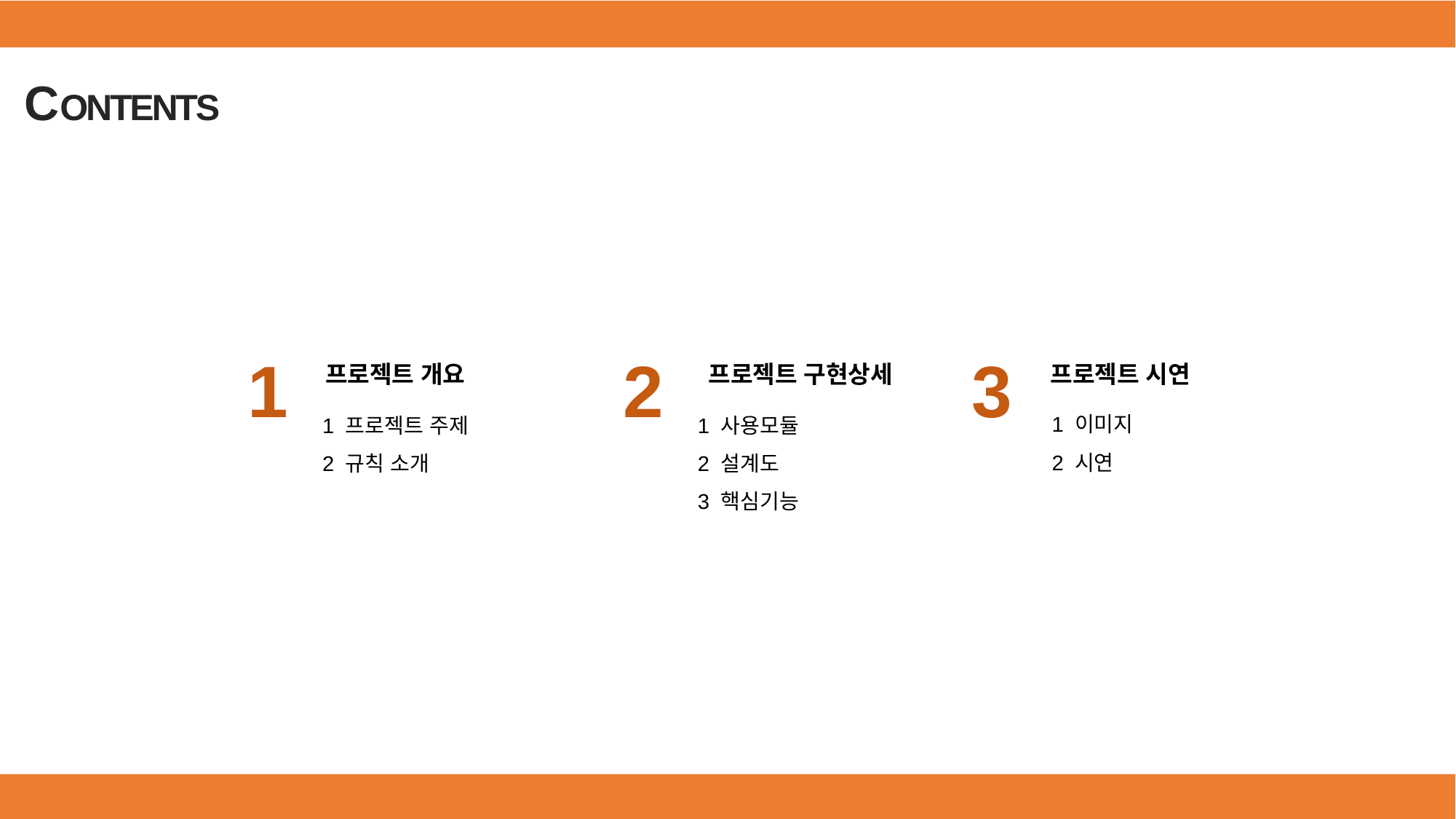

CONTENTS
1
프로젝트 개요
1 프로젝트 주제
2 규칙 소개
2
프로젝트 구현상세
1 사용모듈
2 설계도
3 핵심기능
3
프로젝트 시연
1 이미지
2 시연